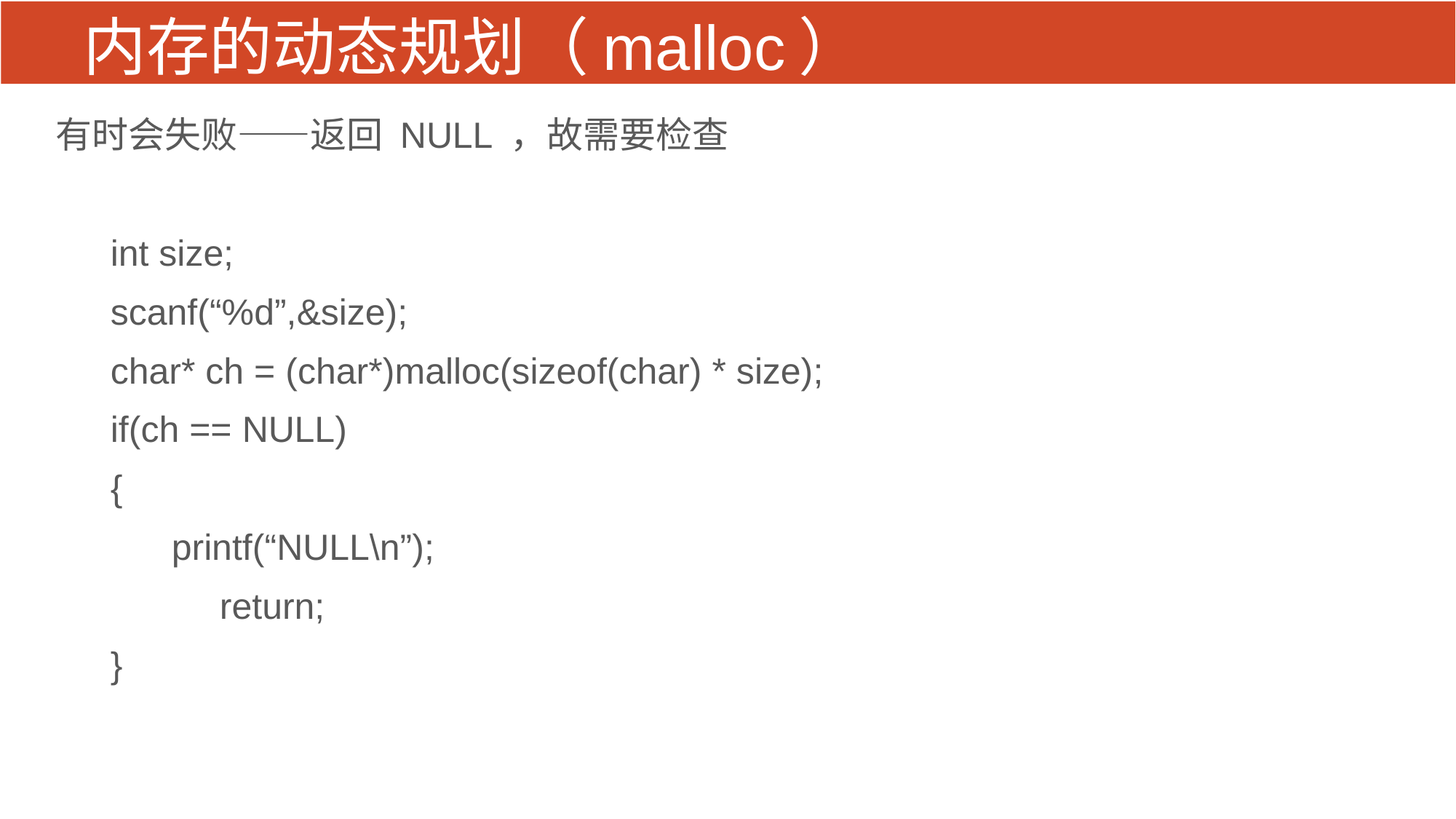

# 内存的动态规划（malloc）
有时会失败——返回 NULL ，故需要检查

int size;
scanf(“%d”,&size);
char* ch = (char*)malloc(sizeof(char) * size);
if(ch == NULL)
{
      printf(“NULL\n”);
	return;
}